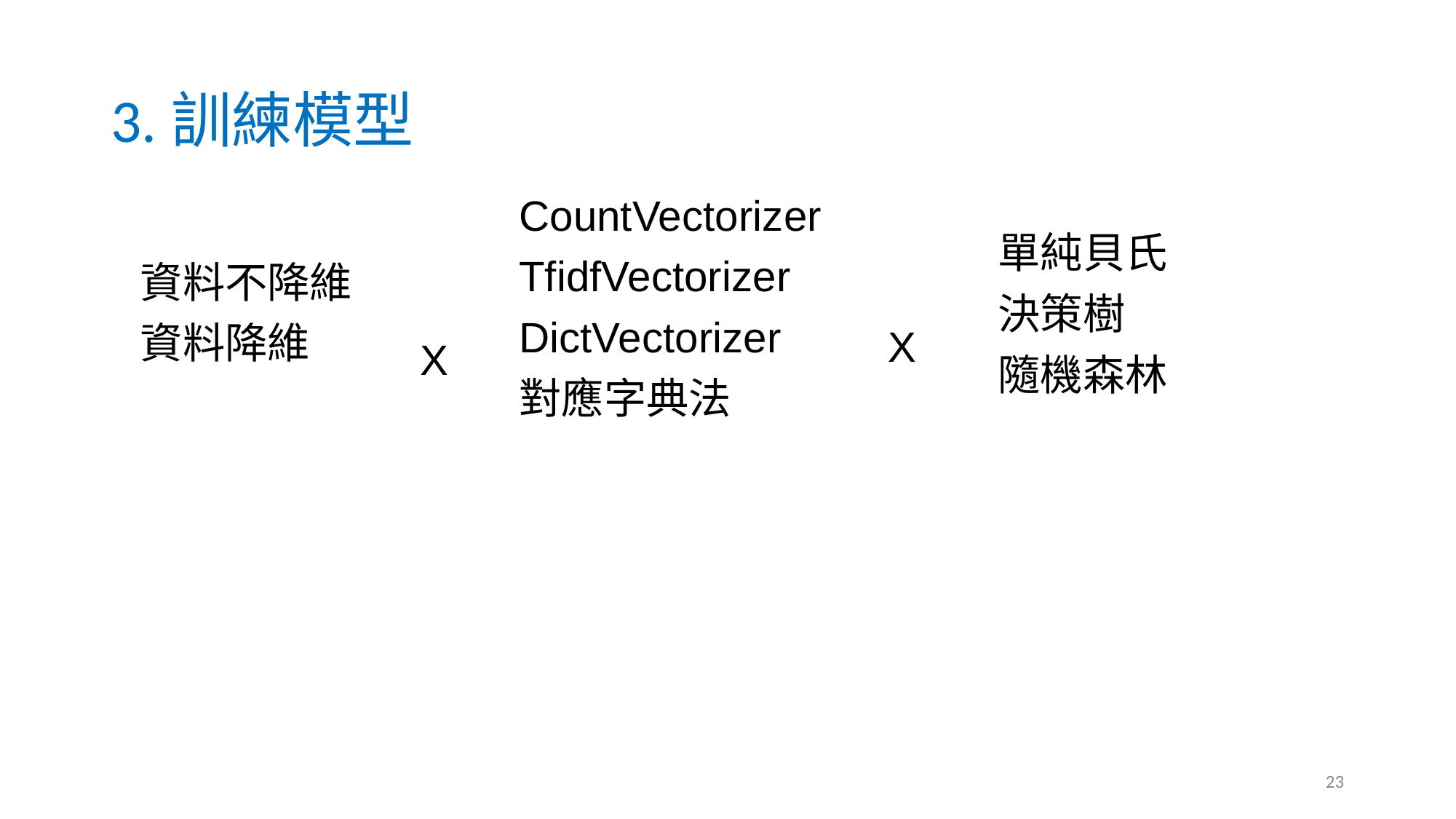

# 3.訓練模型

CountVectorizer
TfidfVectorizer
DictVectorizer
對應字典法

單純貝氏
決策樹
隨機森林
資料不降維
資料降維

X
X
23